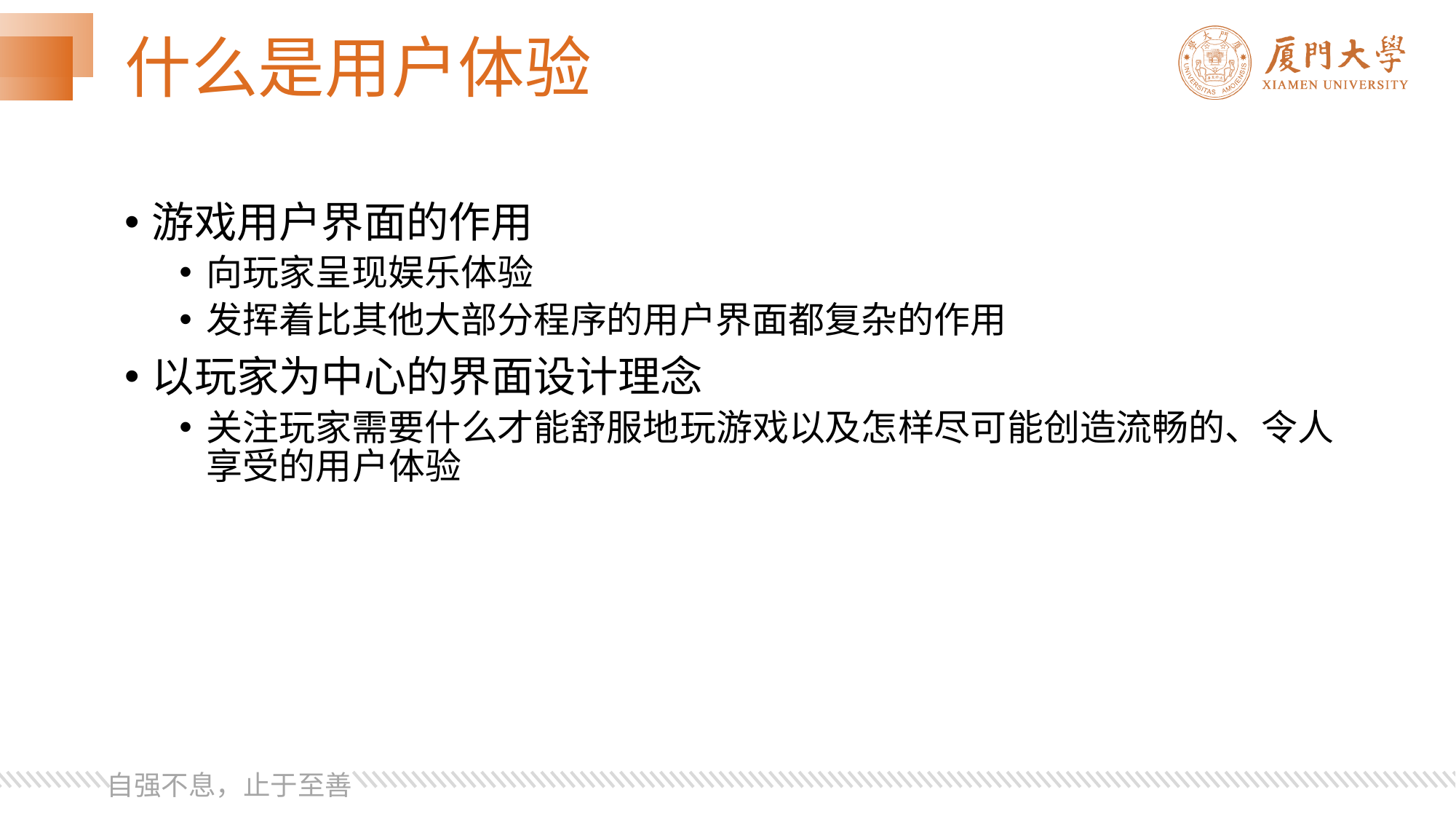

# 什么是用户体验
游戏用户界面的作用
向玩家呈现娱乐体验
发挥着比其他大部分程序的用户界面都复杂的作用
以玩家为中心的界面设计理念
关注玩家需要什么才能舒服地玩游戏以及怎样尽可能创造流畅的、令人享受的用户体验